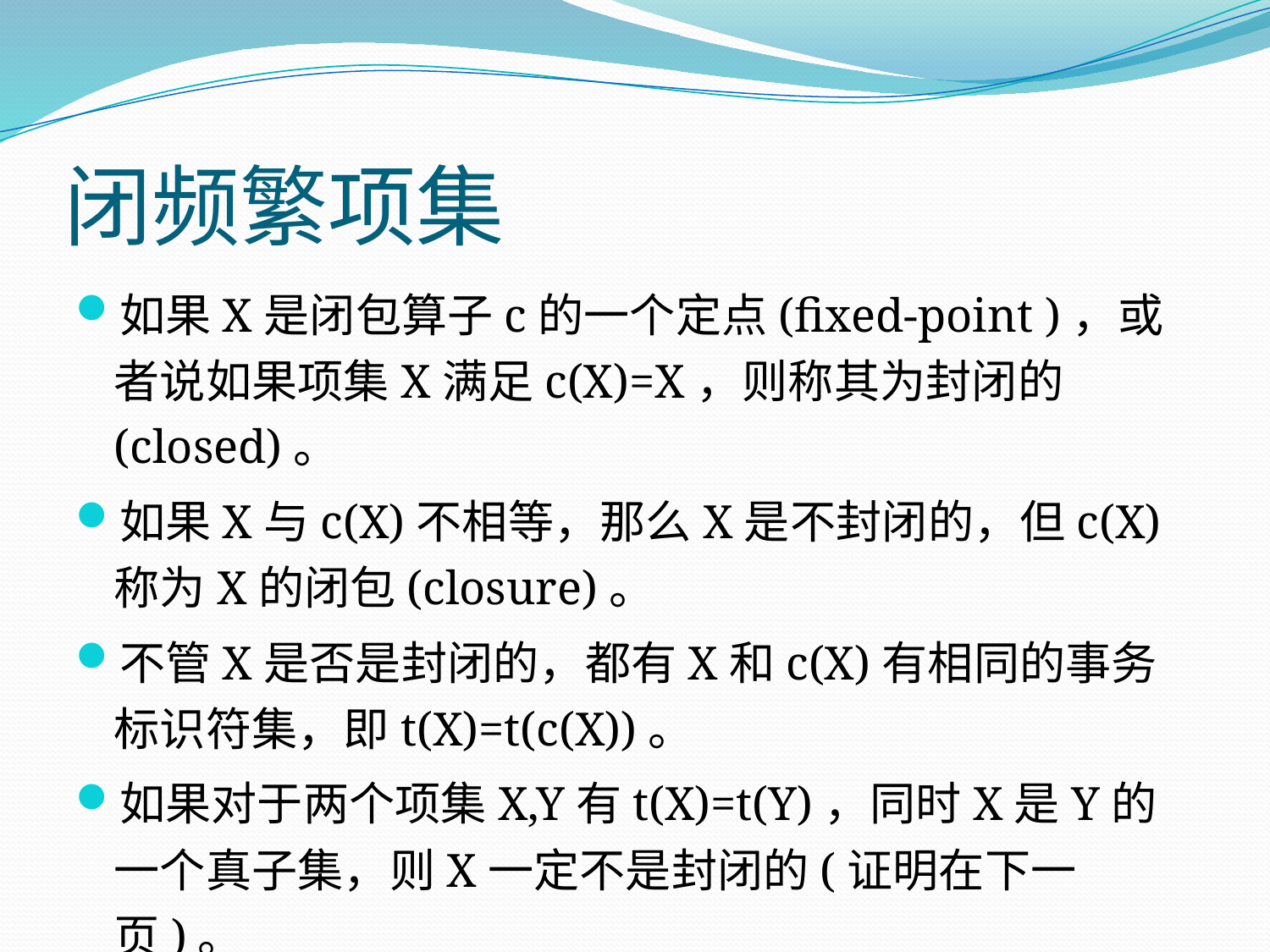

# 闭频繁项集
如果X是闭包算子c的一个定点(fixed-point )，或者说如果项集X满足c(X)=X，则称其为封闭的(closed)。
如果X与c(X)不相等，那么X是不封闭的，但c(X)称为X的闭包(closure)。
不管X是否是封闭的，都有X和c(X)有相同的事务标识符集，即t(X)=t(c(X))。
如果对于两个项集X,Y有t(X)=t(Y)，同时X是Y的一个真子集，则X一定不是封闭的(证明在下一页)。